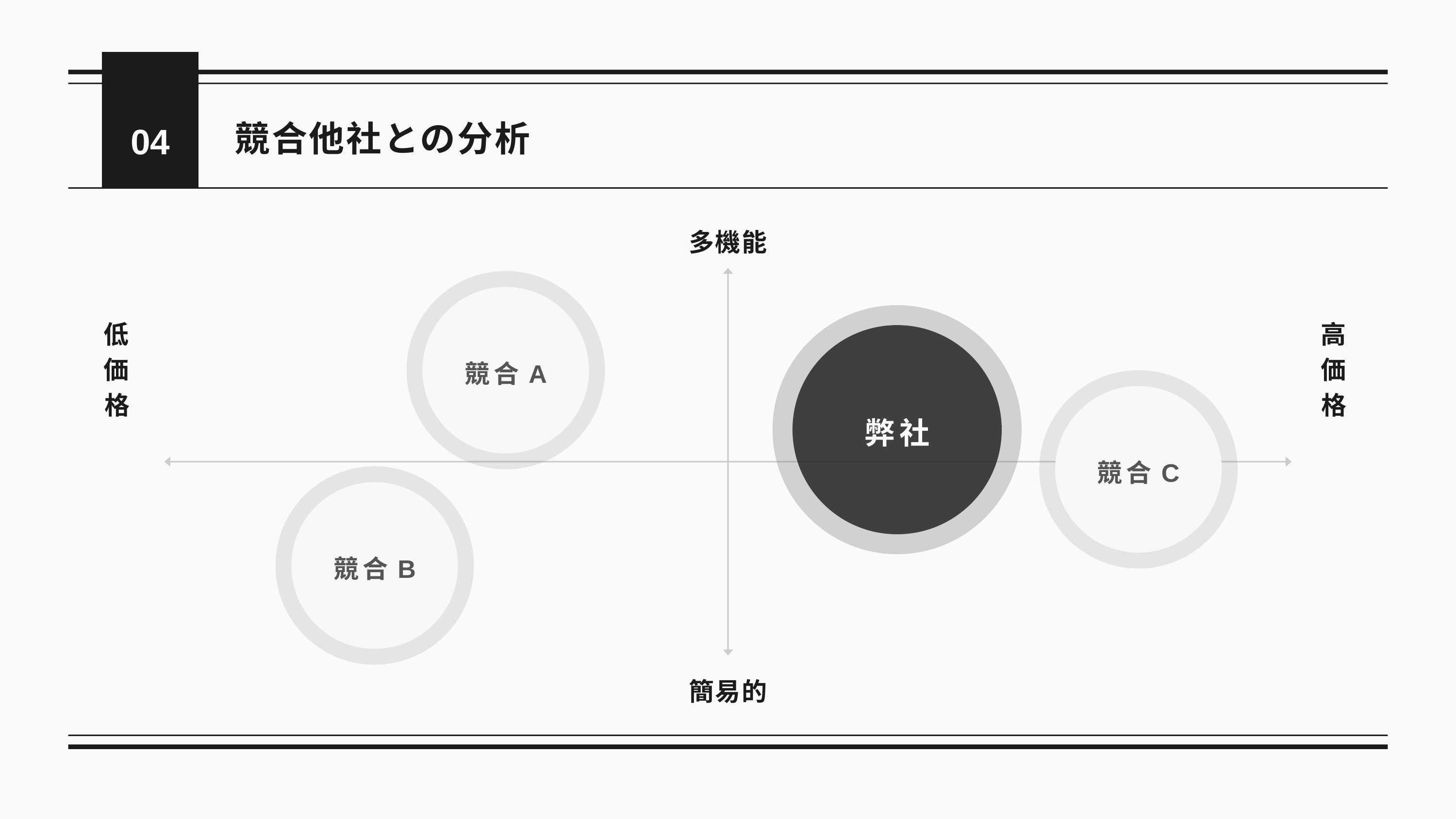

04
競合他社との分析

多機能

低価格
高価格
競合A

弊社
競合C

競合B
簡易的